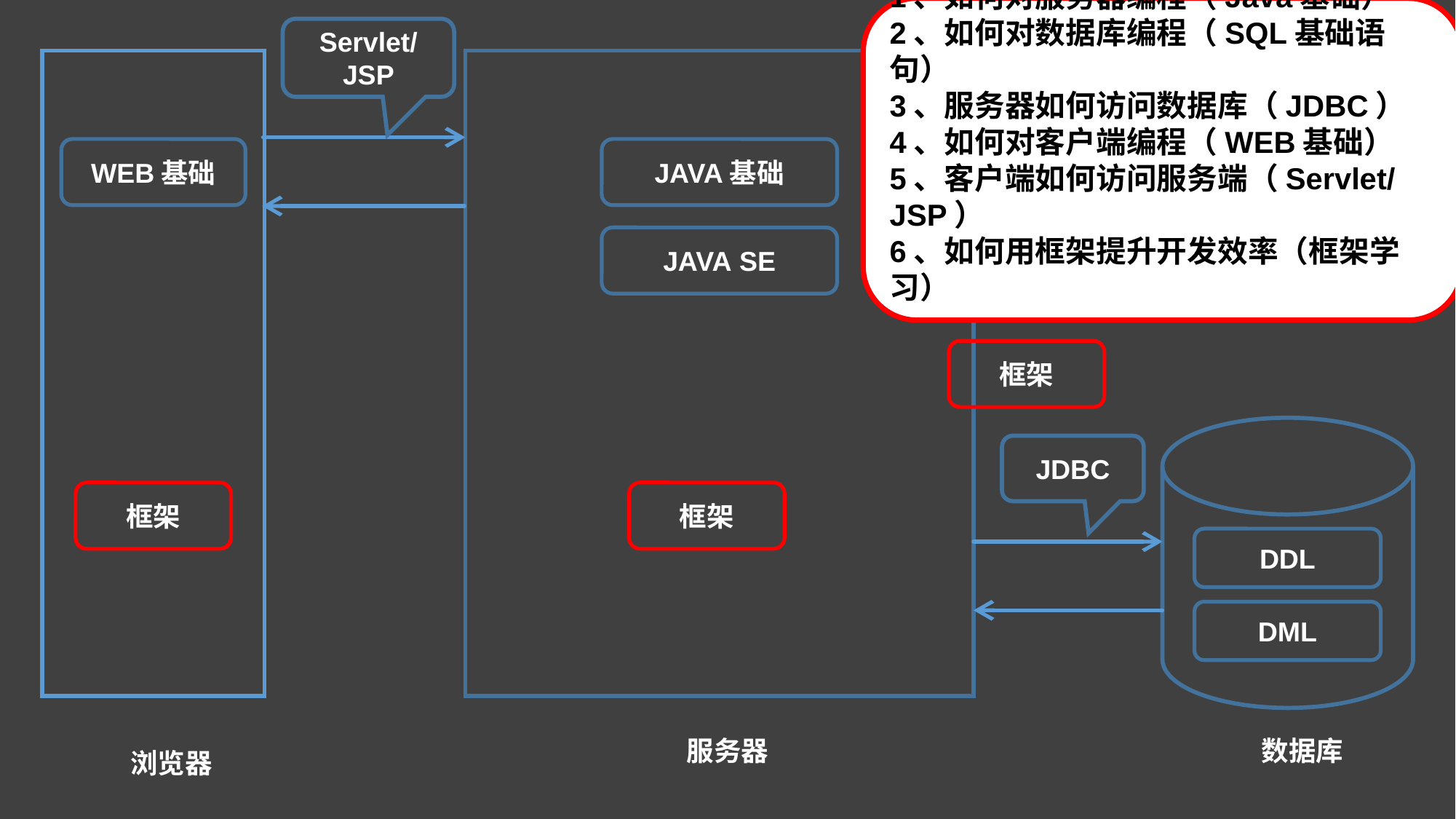

1、如何对服务器编程（Java基础）
2、如何对数据库编程（SQL基础语句）
3、服务器如何访问数据库（JDBC）
4、如何对客户端编程（WEB基础）
5、客户端如何访问服务端（Servlet/JSP）
6、如何用框架提升开发效率（框架学习）

Servlet/JSP

WEB基础
JAVA基础
JAVA SE
框架

JDBC
框架
框架
DDL
DML
服务器
数据库
浏览器